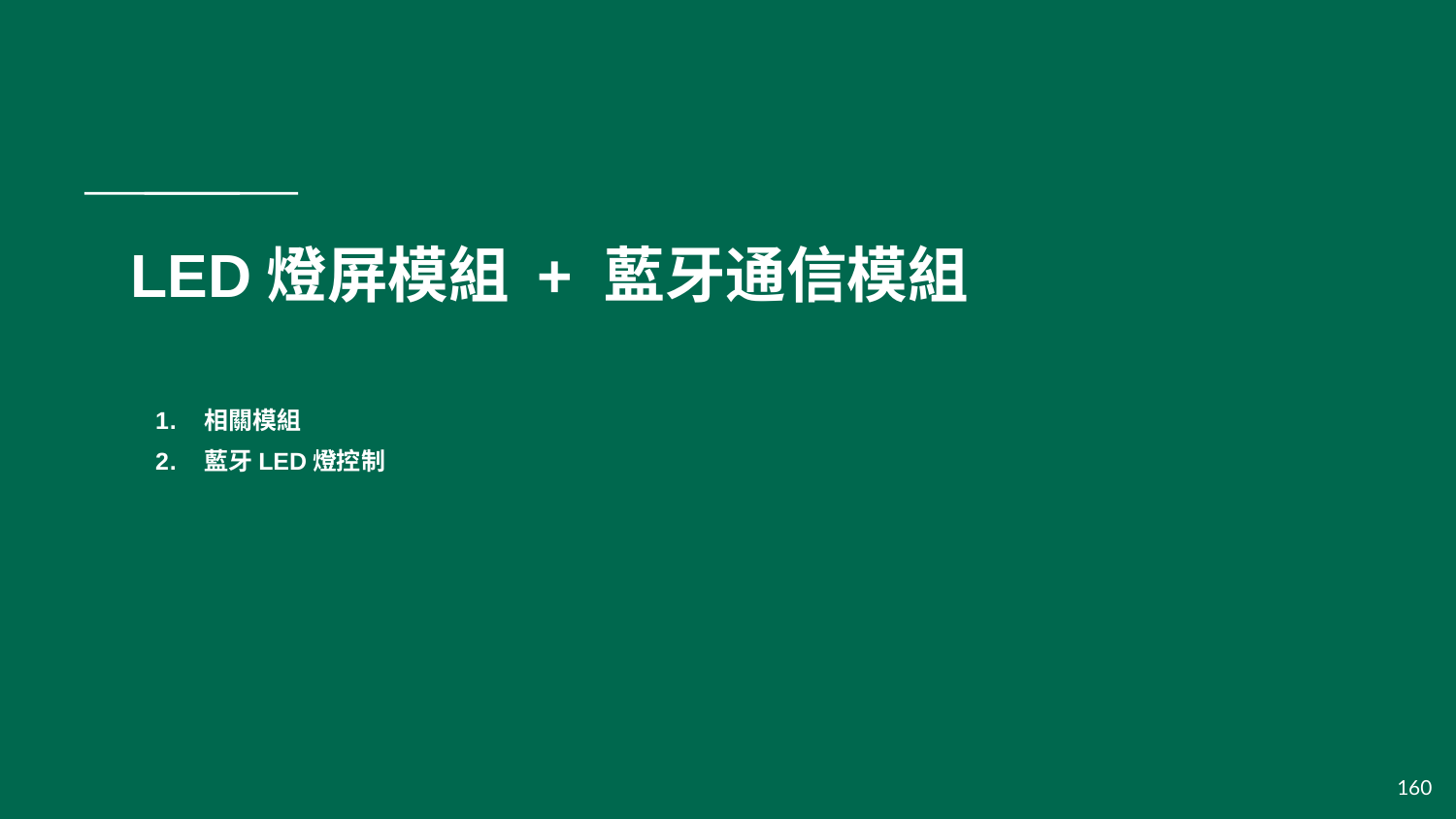

# LED燈屏模組 + 藍牙通信模組
相關模組
藍牙LED燈控制
160